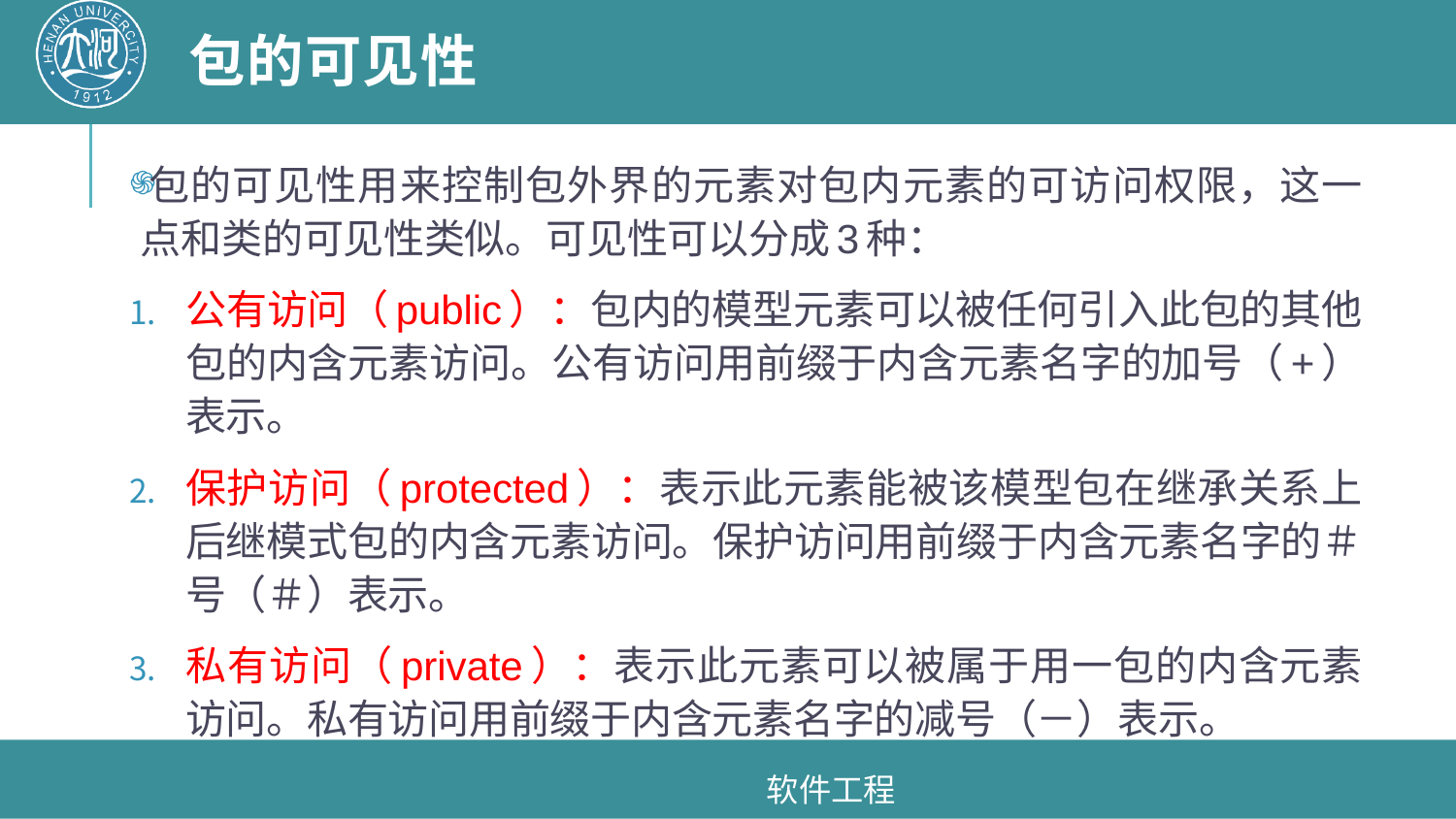

# 包的可见性
包的可见性用来控制包外界的元素对包内元素的可访问权限，这一点和类的可见性类似。可见性可以分成3种：
公有访问（public）：包内的模型元素可以被任何引入此包的其他包的内含元素访问。公有访问用前缀于内含元素名字的加号（+）表示。
保护访问（protected）：表示此元素能被该模型包在继承关系上后继模式包的内含元素访问。保护访问用前缀于内含元素名字的＃号（＃）表示。
私有访问（private）：表示此元素可以被属于用一包的内含元素访问。私有访问用前缀于内含元素名字的减号（－）表示。

软件工程
113